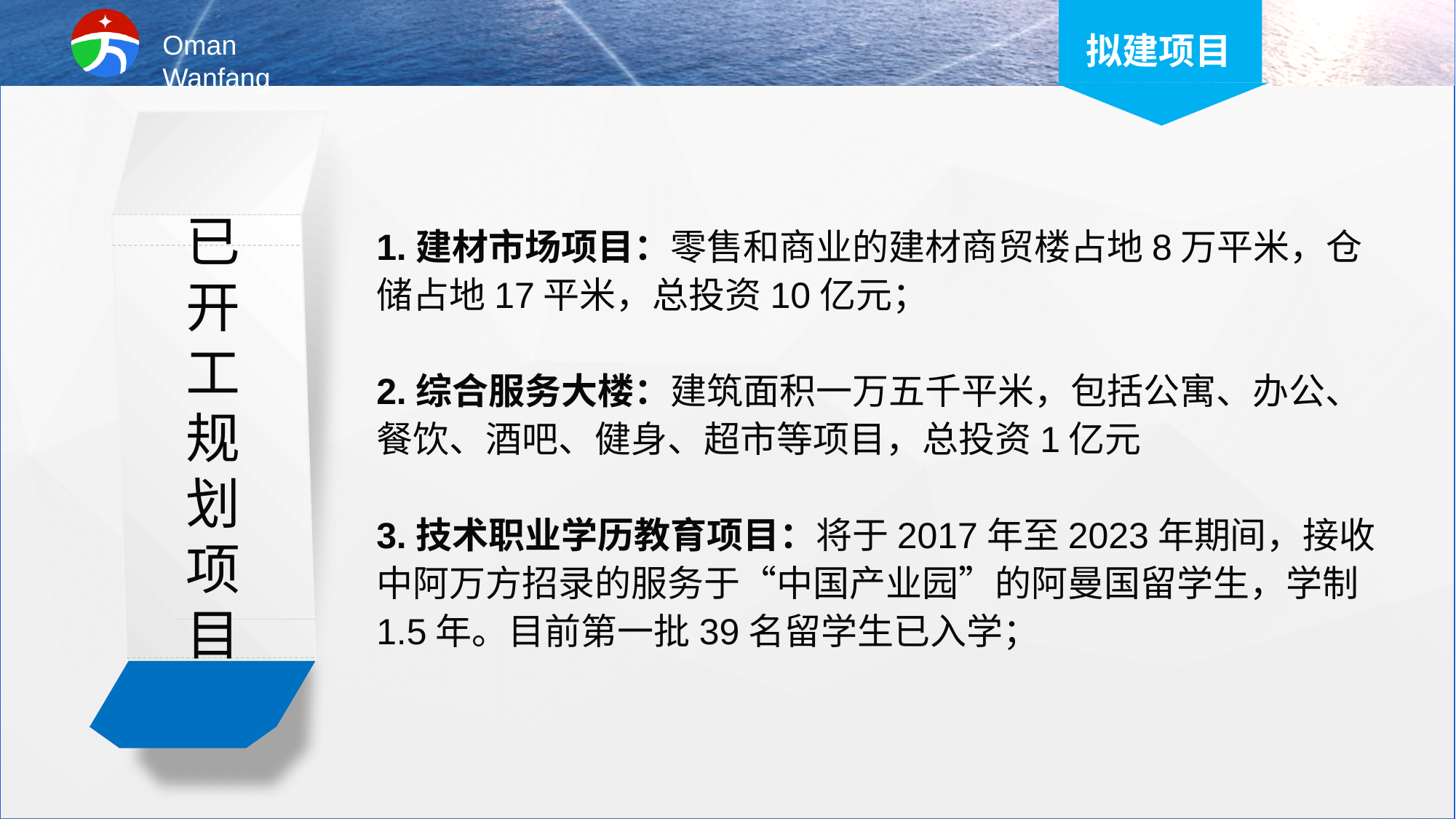

拟建项目

1.建材市场项目：零售和商业的建材商贸楼占地8万平米，仓储占地17平米，总投资10亿元；

2.综合服务大楼：建筑面积一万五千平米，包括公寓、办公、餐饮、酒吧、健身、超市等项目，总投资1亿元

3.技术职业学历教育项目：将于2017年至2023年期间，接收中阿万方招录的服务于“中国产业园”的阿曼国留学生，学制1.5年。目前第一批39名留学生已入学；
已
开
工
规
划
项
目